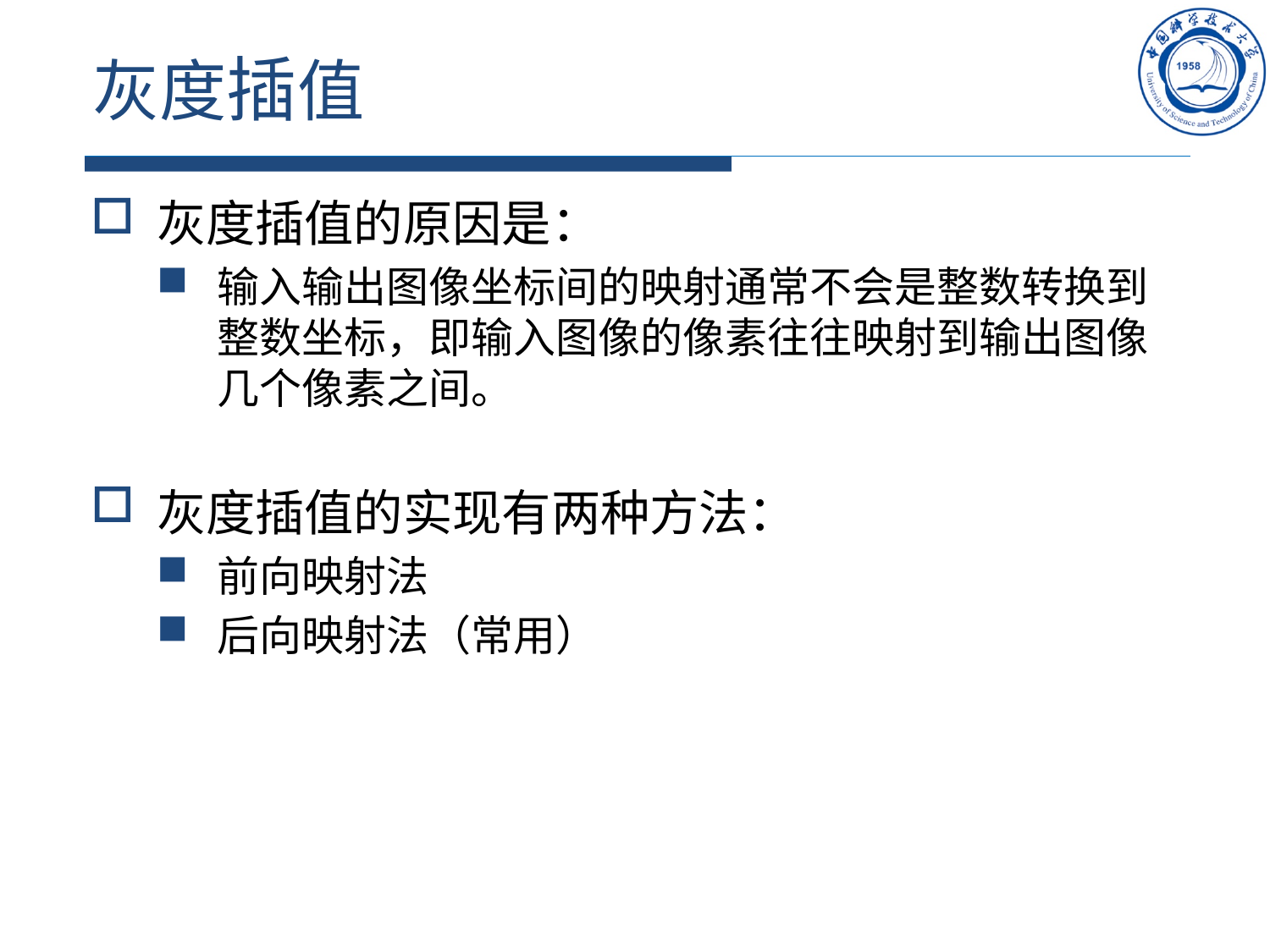

# 灰度插值
灰度插值的原因是：
输入输出图像坐标间的映射通常不会是整数转换到整数坐标，即输入图像的像素往往映射到输出图像几个像素之间。

灰度插值的实现有两种方法：
前向映射法
后向映射法（常用）